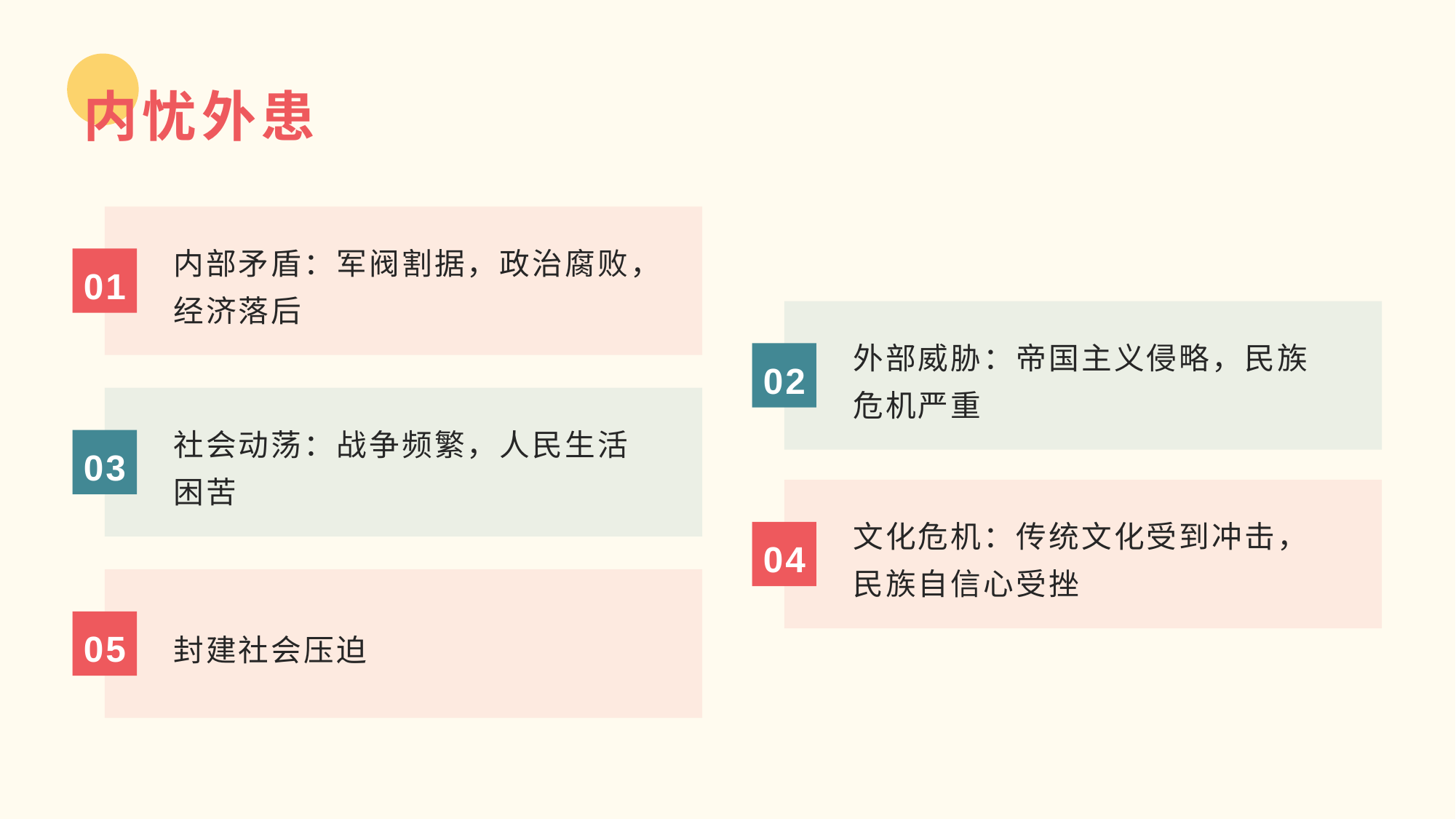

内忧外患

内部矛盾：军阀割据，政治腐败，经济落后
01

外部威胁：帝国主义侵略，民族危机严重
02

社会动荡：战争频繁，人民生活困苦
03

文化危机：传统文化受到冲击，民族自信心受挫
04

封建社会压迫
05